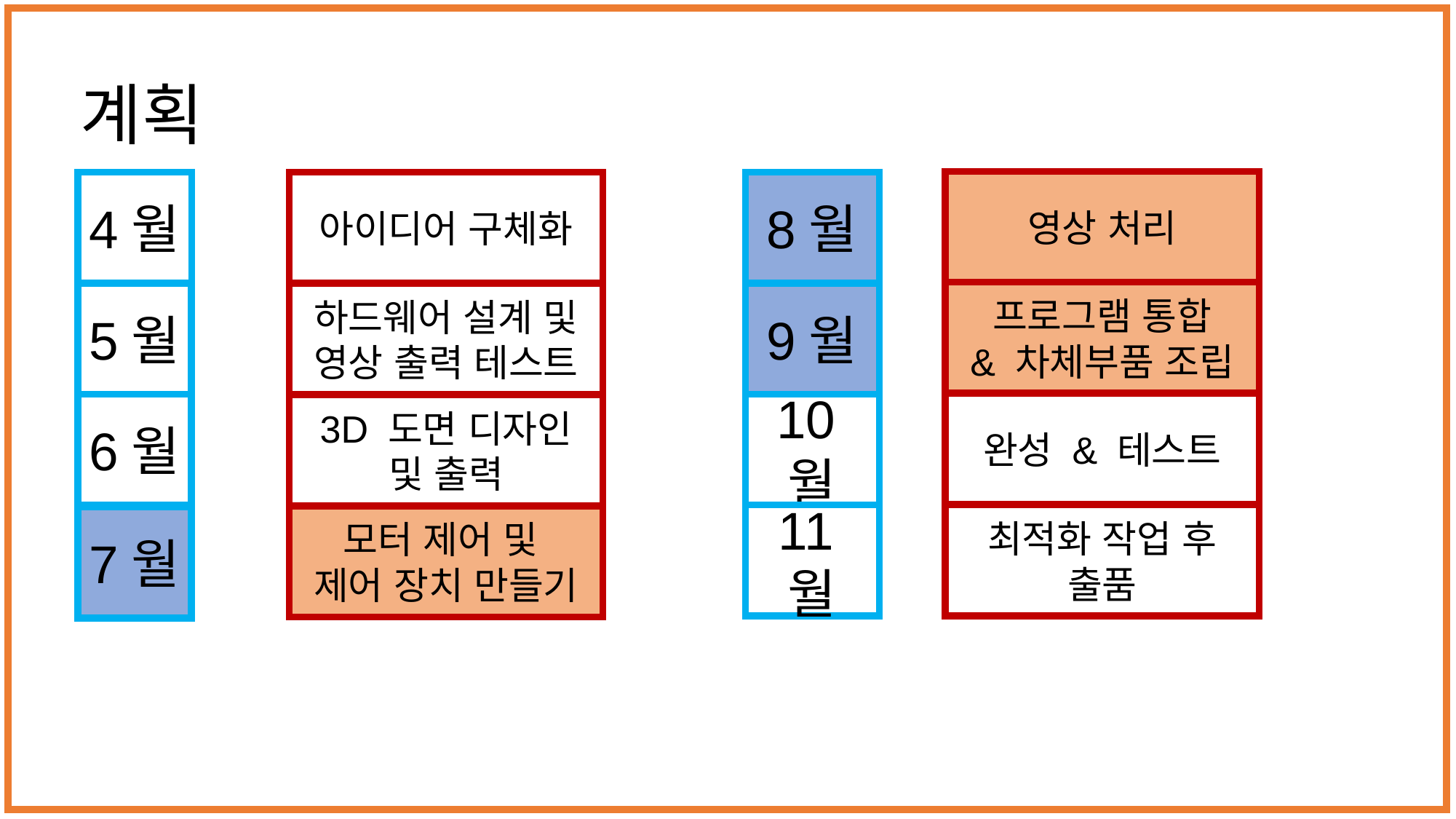

# 계획
영상 처리
프로그램 통합
& 차체부품 조립
완성 & 테스트
최적화 작업 후
출품
8월
9월
10월
11월
4월
5월
6월
7월
아이디어 구체화
하드웨어 설계 및
영상 출력 테스트
3D 도면 디자인
및 출력
모터 제어 및
제어 장치 만들기